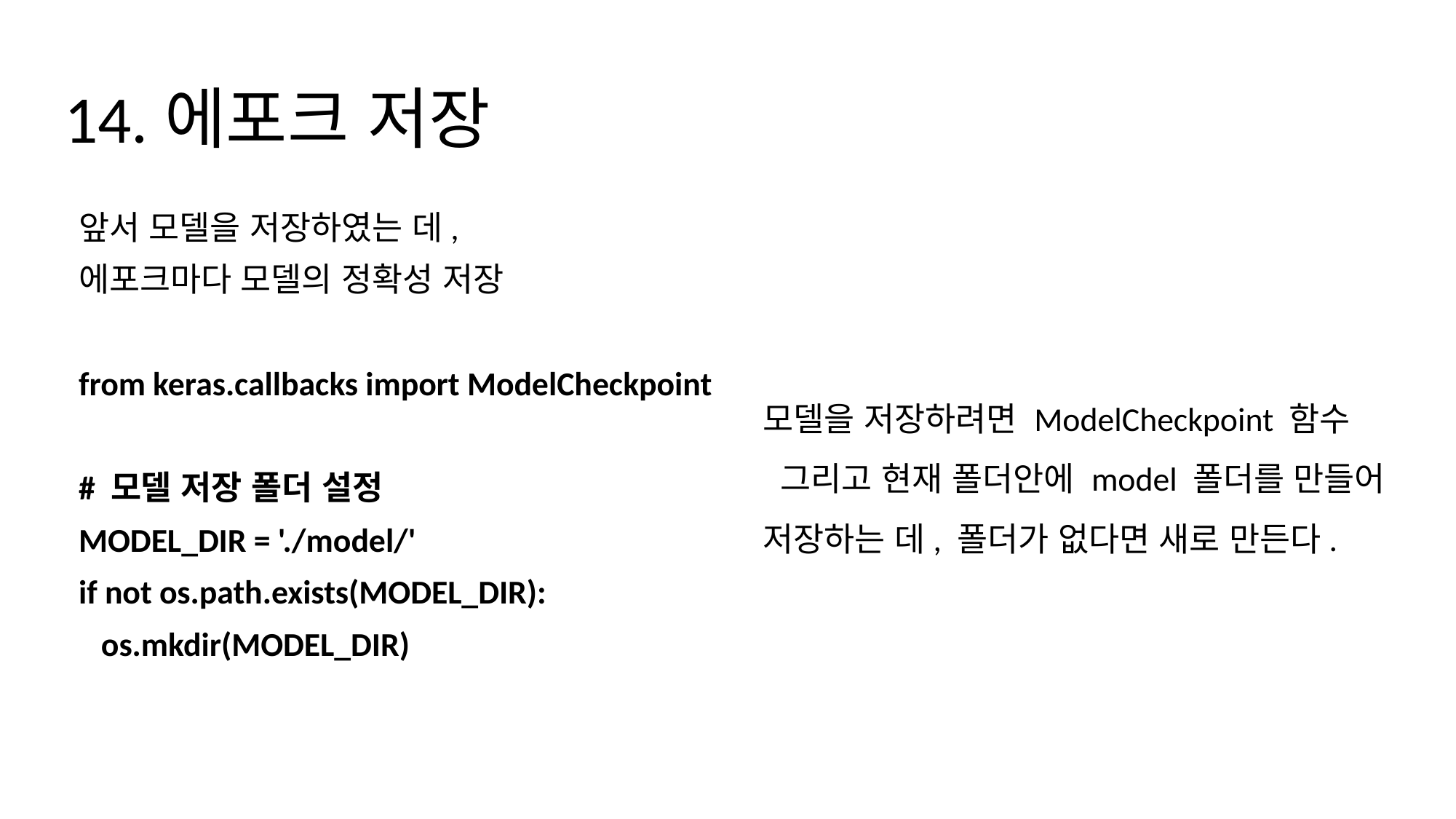

# 14.에포크 저장
앞서 모델을 저장하였는 데,
에포크마다 모델의 정확성 저장

from keras.callbacks import ModelCheckpoint

# 모델 저장 폴더 설정
MODEL_DIR = './model/'
if not os.path.exists(MODEL_DIR):
   os.mkdir(MODEL_DIR)

모델을 저장하려면 ModelCheckpoint 함수
 그리고 현재 폴더안에 model 폴더를 만들어 저장하는 데, 폴더가 없다면 새로 만든다.